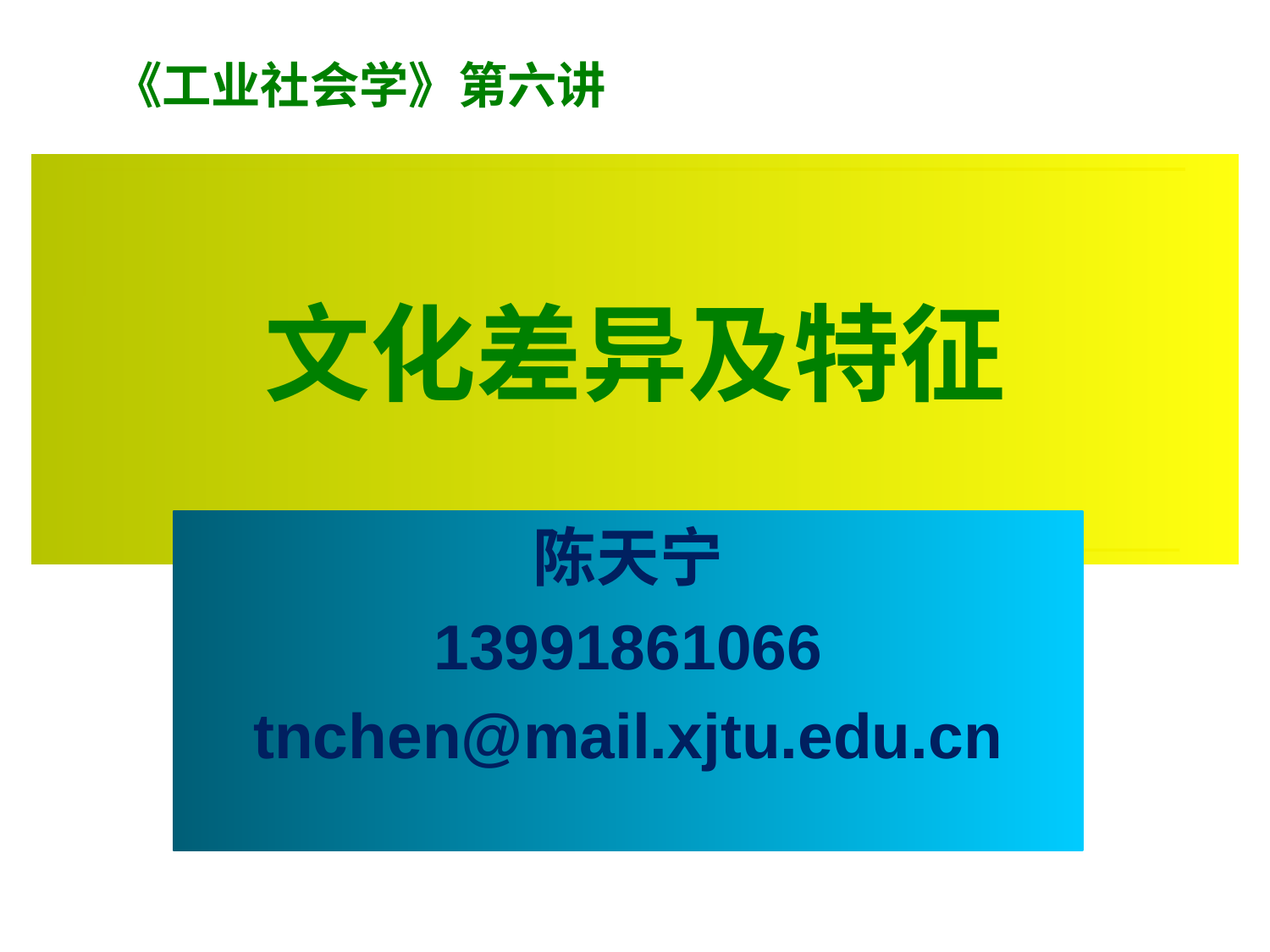

《工业社会学》第六讲
# 文化差异及特征
陈天宁
13991861066
tnchen@mail.xjtu.edu.cn

1